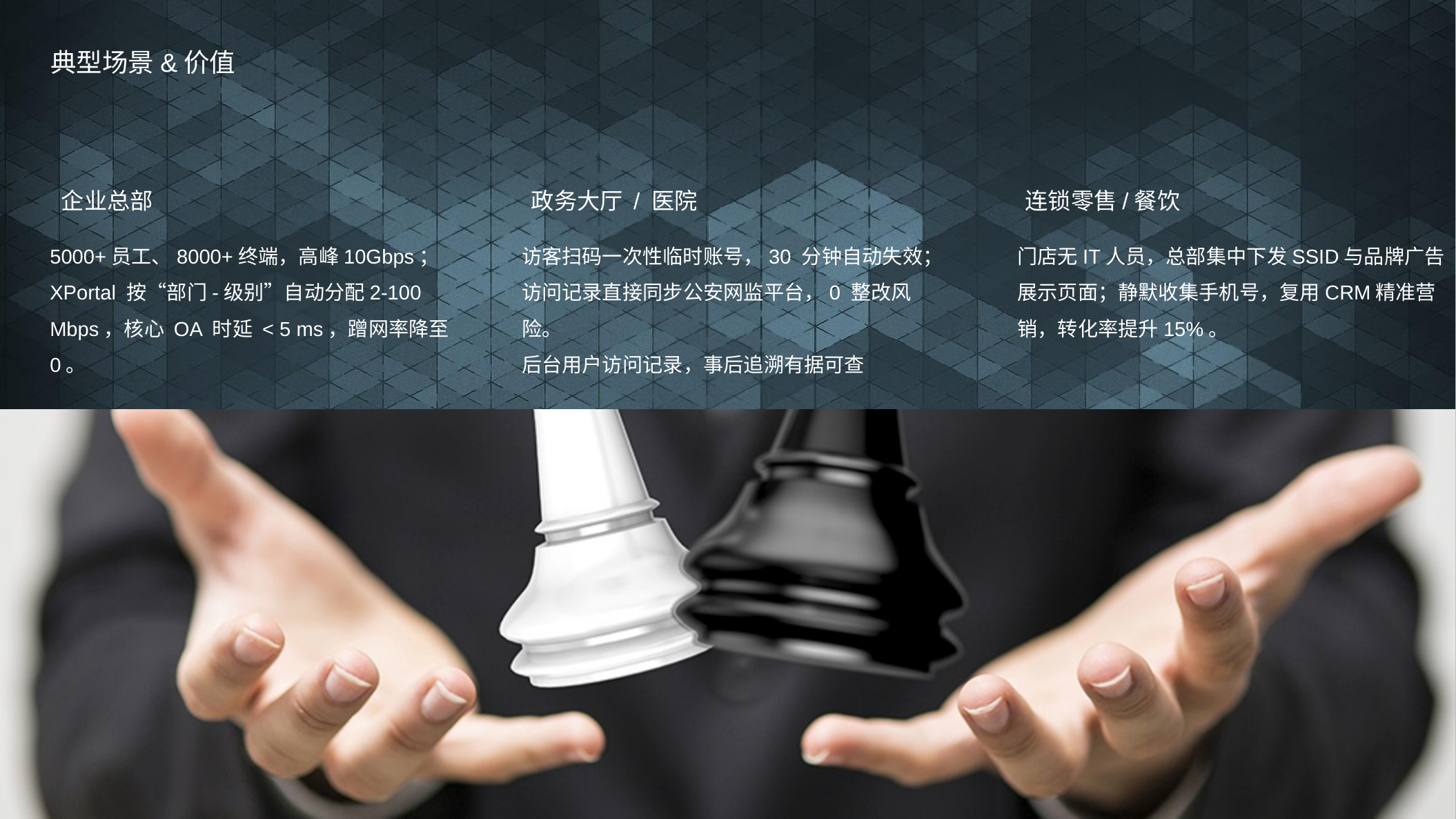

典型场景&价值
企业总部
5000+员工、8000+终端，高峰10Gbps；XPortal 按“部门-级别”自动分配2-100 Mbps，核心 OA 时延 < 5 ms，蹭网率降至 0。
政务大厅 / 医院
访客扫码一次性临时账号，30 分钟自动失效；访问记录直接同步公安网监平台，0 整改风险。
后台用户访问记录，事后追溯有据可查
连锁零售/餐饮
门店无IT人员，总部集中下发SSID与品牌广告展示页面；静默收集手机号，复用CRM精准营销，转化率提升15%。